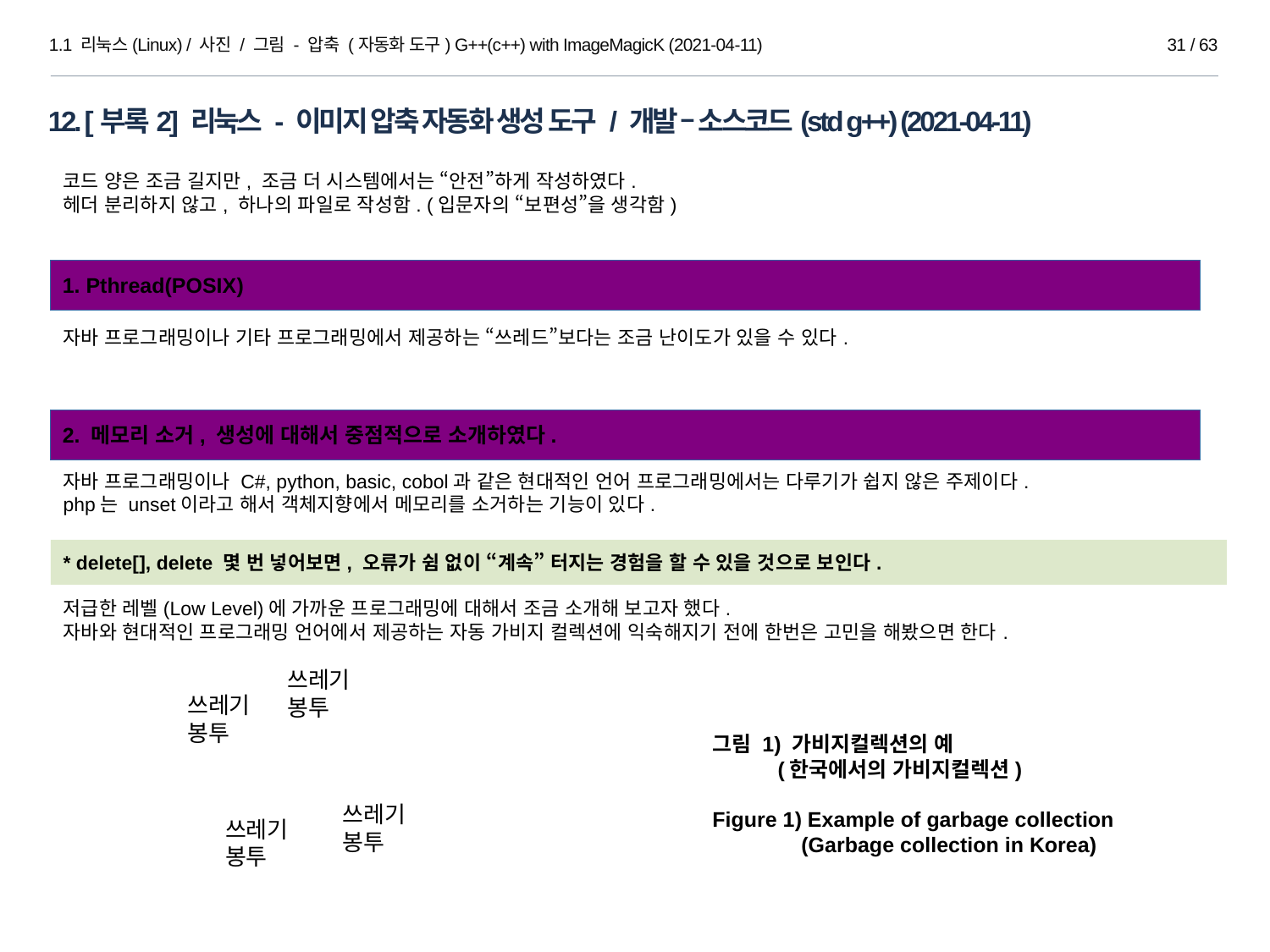

1.1 리눅스(Linux) / 사진 / 그림 - 압축 (자동화 도구) G++(c++) with ImageMagicK (2021-04-11)
31 / 63

12. [부록2] 리눅스 - 이미지 압축 자동화 생성 도구 / 개발 – 소스코드(std g++) (2021-04-11)
코드 양은 조금 길지만, 조금 더 시스템에서는 “안전”하게 작성하였다.
헤더 분리하지 않고, 하나의 파일로 작성함. (입문자의 “보편성”을 생각함)
1. Pthread(POSIX)
자바 프로그래밍이나 기타 프로그래밍에서 제공하는 “쓰레드”보다는 조금 난이도가 있을 수 있다.
2. 메모리 소거, 생성에 대해서 중점적으로 소개하였다.
자바 프로그래밍이나 C#, python, basic, cobol과 같은 현대적인 언어 프로그래밍에서는 다루기가 쉽지 않은 주제이다.
php는 unset이라고 해서 객체지향에서 메모리를 소거하는 기능이 있다.
* delete[], delete 몇 번 넣어보면, 오류가 쉼 없이 “계속” 터지는 경험을 할 수 있을 것으로 보인다.
저급한 레벨(Low Level)에 가까운 프로그래밍에 대해서 조금 소개해 보고자 했다.
자바와 현대적인 프로그래밍 언어에서 제공하는 자동 가비지 컬렉션에 익숙해지기 전에 한번은 고민을 해봤으면 한다.
쓰레기
봉투
쓰레기
봉투
그림 1) 가비지컬렉션의 예
           (한국에서의 가비지컬렉션)
쓰레기
봉투
Figure 1) Example of garbage collection
               (Garbage collection in Korea)
쓰레기
봉투